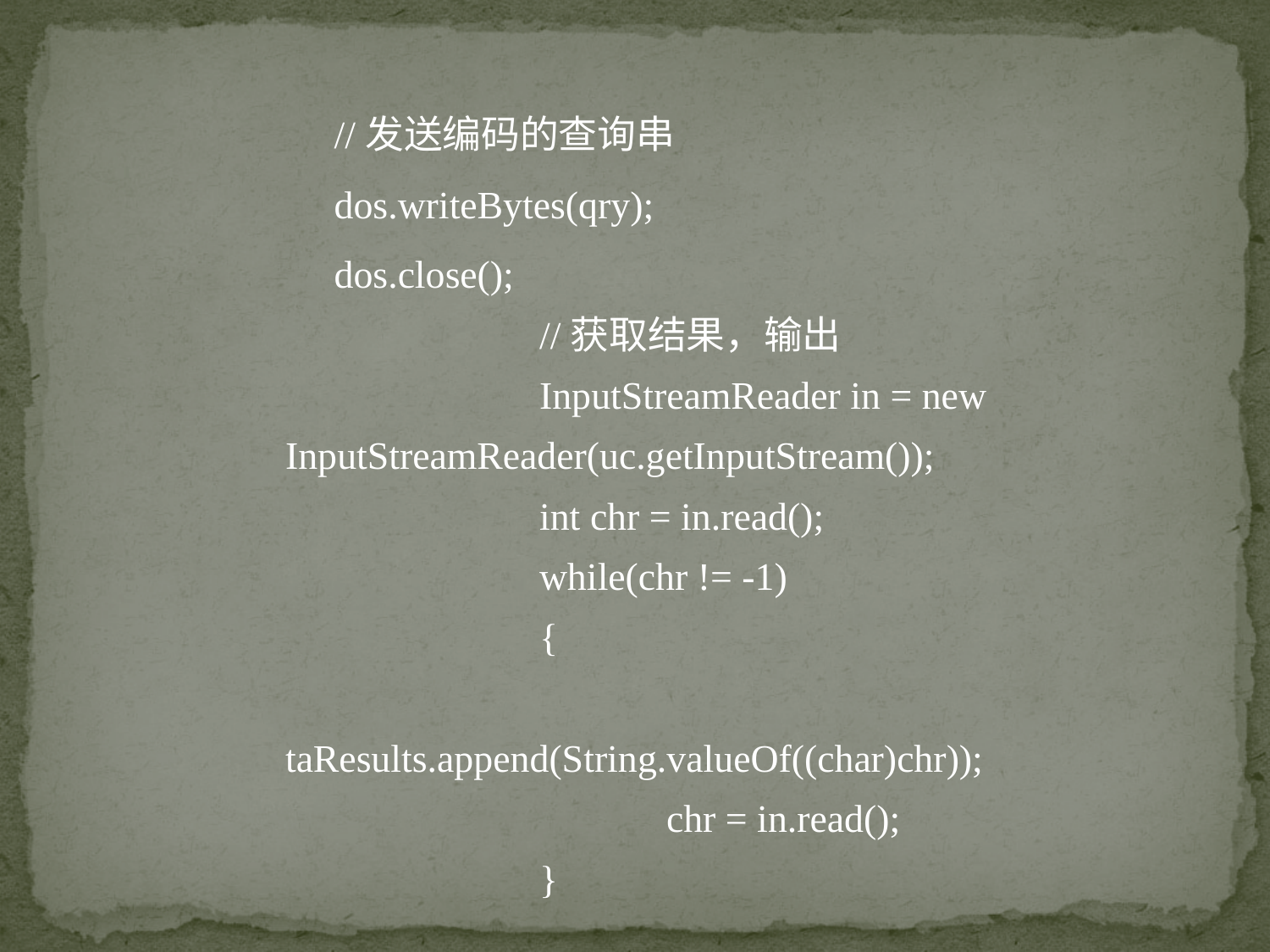

//发送编码的查询串
     dos.writeBytes(qry);
     dos.close();
		//获取结果，输出
		InputStreamReader in = new InputStreamReader(uc.getInputStream());
		int chr = in.read();
		while(chr != -1)
		{
			taResults.append(String.valueOf((char)chr));
			chr = in.read();
		}